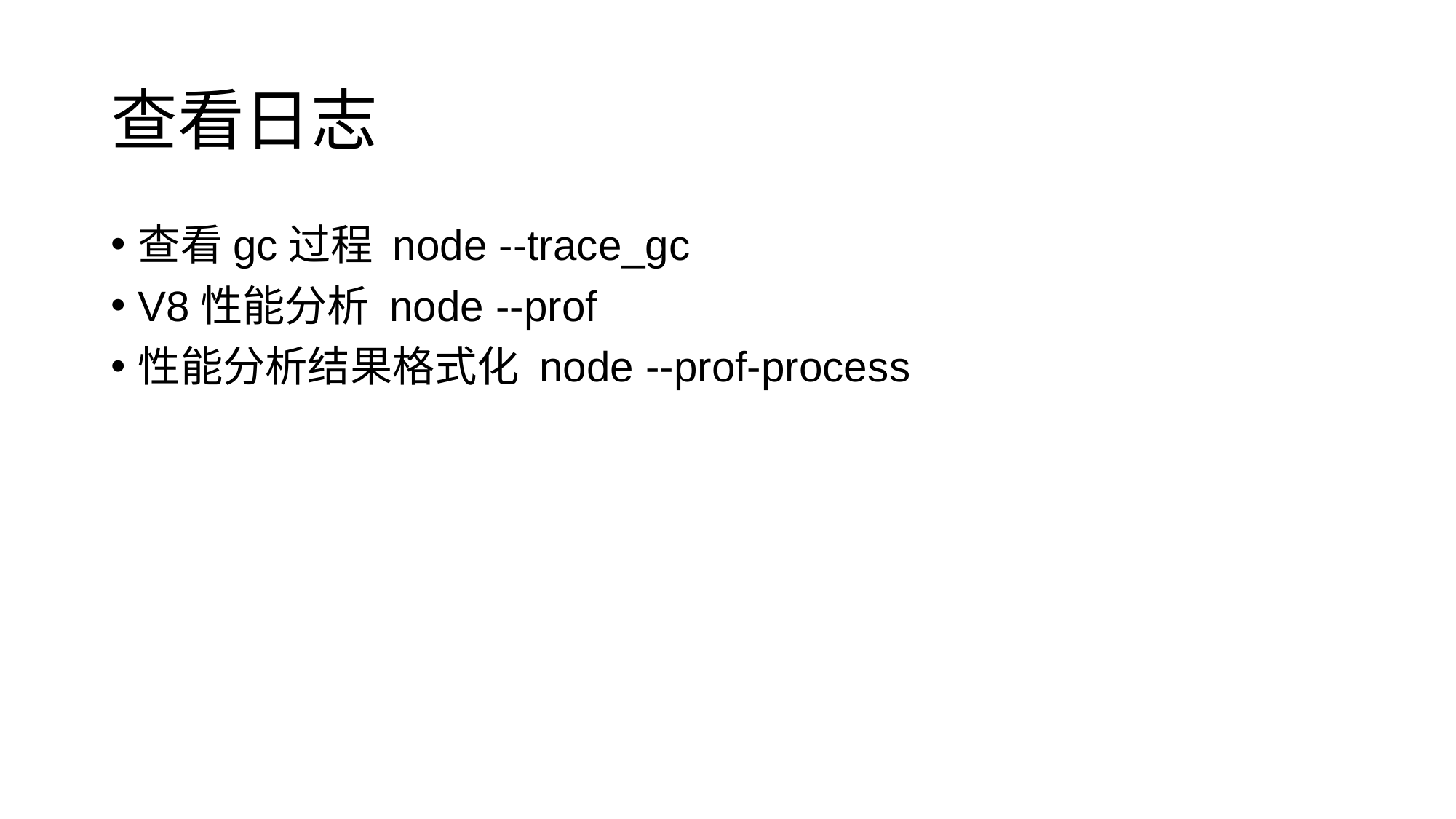

# 查看日志
查看gc过程 node --trace_gc
V8性能分析 node --prof
性能分析结果格式化 node --prof-process